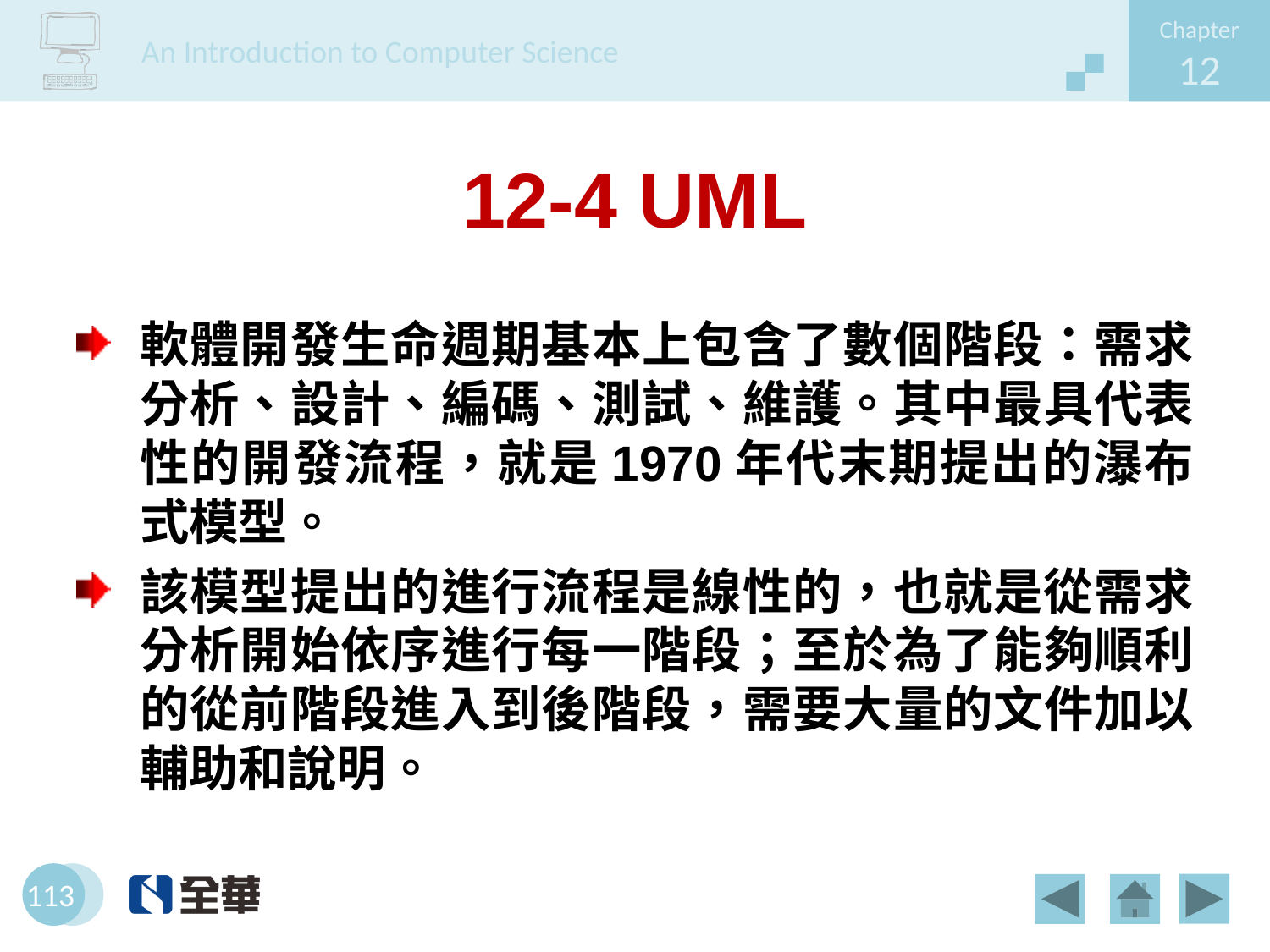

# 12-4 UML
軟體開發生命週期基本上包含了數個階段：需求分析、設計、編碼、測試、維護。其中最具代表性的開發流程，就是1970年代末期提出的瀑布式模型。
該模型提出的進行流程是線性的，也就是從需求分析開始依序進行每一階段；至於為了能夠順利的從前階段進入到後階段，需要大量的文件加以輔助和說明。